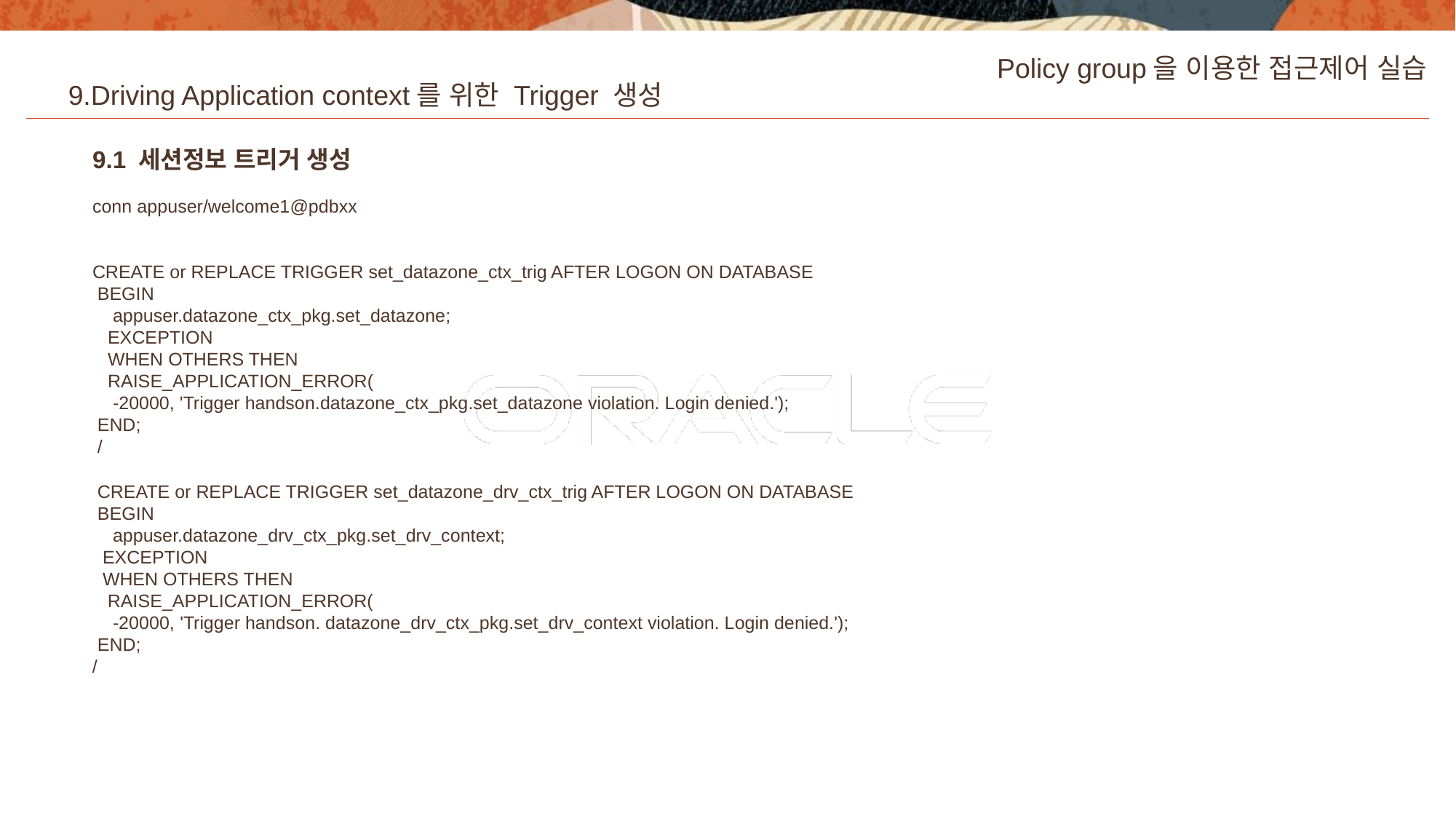

Policy group을 이용한 접근제어 실습
9.Driving Application context를 위한 Trigger 생성
9.1 세션정보 트리거 생성

conn appuser/welcome1@pdbxx

CREATE or REPLACE TRIGGER set_datazone_ctx_trig AFTER LOGON ON DATABASE
 BEGIN
    appuser.datazone_ctx_pkg.set_datazone;
   EXCEPTION
   WHEN OTHERS THEN
   RAISE_APPLICATION_ERROR(
    -20000, 'Trigger handson.datazone_ctx_pkg.set_datazone violation. Login denied.');
 END;
 /
 CREATE or REPLACE TRIGGER set_datazone_drv_ctx_trig AFTER LOGON ON DATABASE
 BEGIN
    appuser.datazone_drv_ctx_pkg.set_drv_context;
  EXCEPTION
  WHEN OTHERS THEN
   RAISE_APPLICATION_ERROR(
    -20000, 'Trigger handson. datazone_drv_ctx_pkg.set_drv_context violation. Login denied.');
 END;
/
47
Copyright © 2020, Oracle and/or its affiliates. All rights reserved.